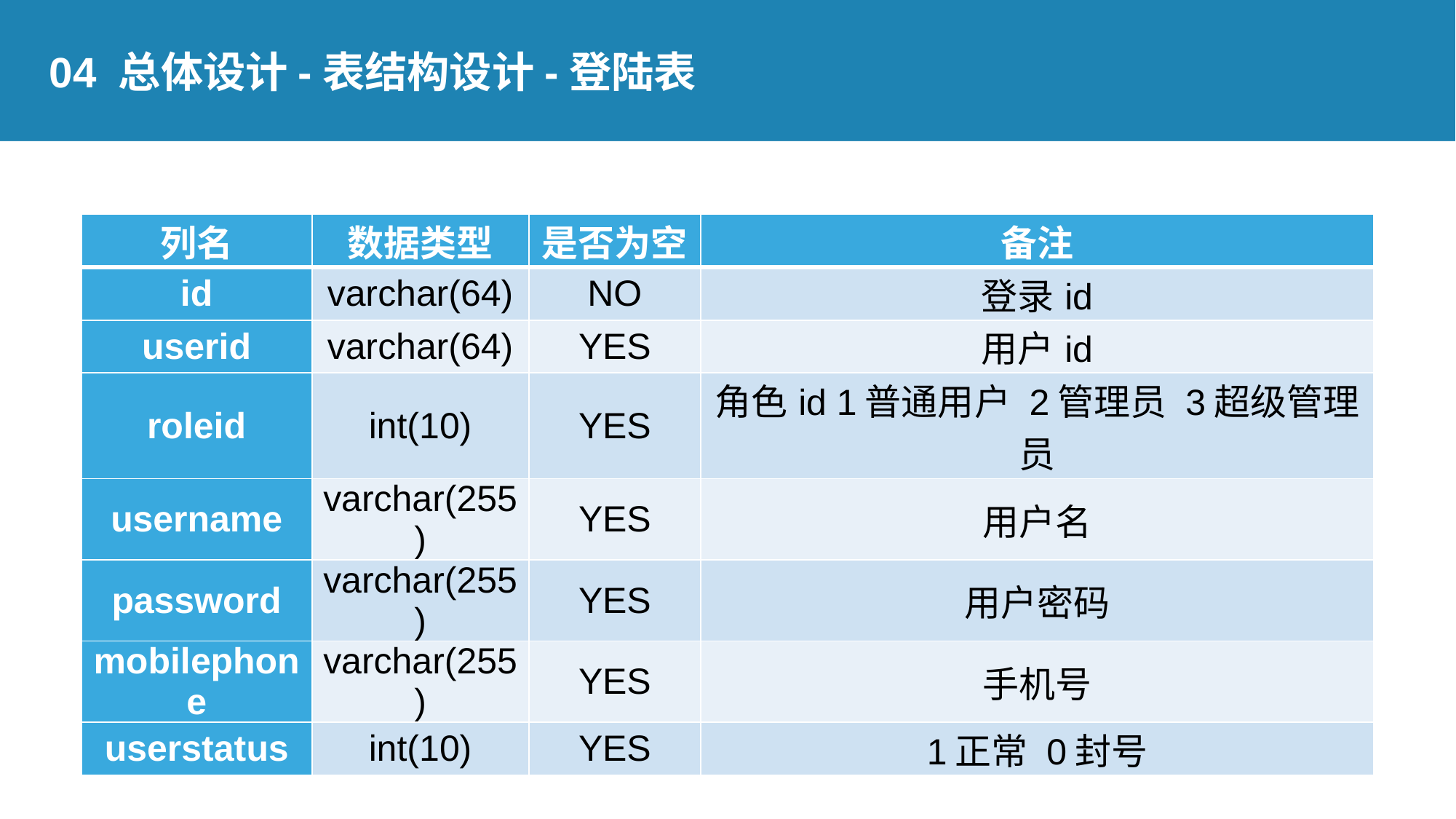

04 总体设计-表结构设计-登陆表
| 列名 | 数据类型 | 是否为空 | 备注 |
| --- | --- | --- | --- |
| id | varchar(64) | NO | 登录id |
| userid | varchar(64) | YES | 用户id |
| roleid | int(10) | YES | 角色id 1普通用户 2管理员 3超级管理员 |
| username | varchar(255) | YES | 用户名 |
| password | varchar(255) | YES | 用户密码 |
| mobilephone | varchar(255) | YES | 手机号 |
| userstatus | int(10) | YES | 1正常 0封号 |